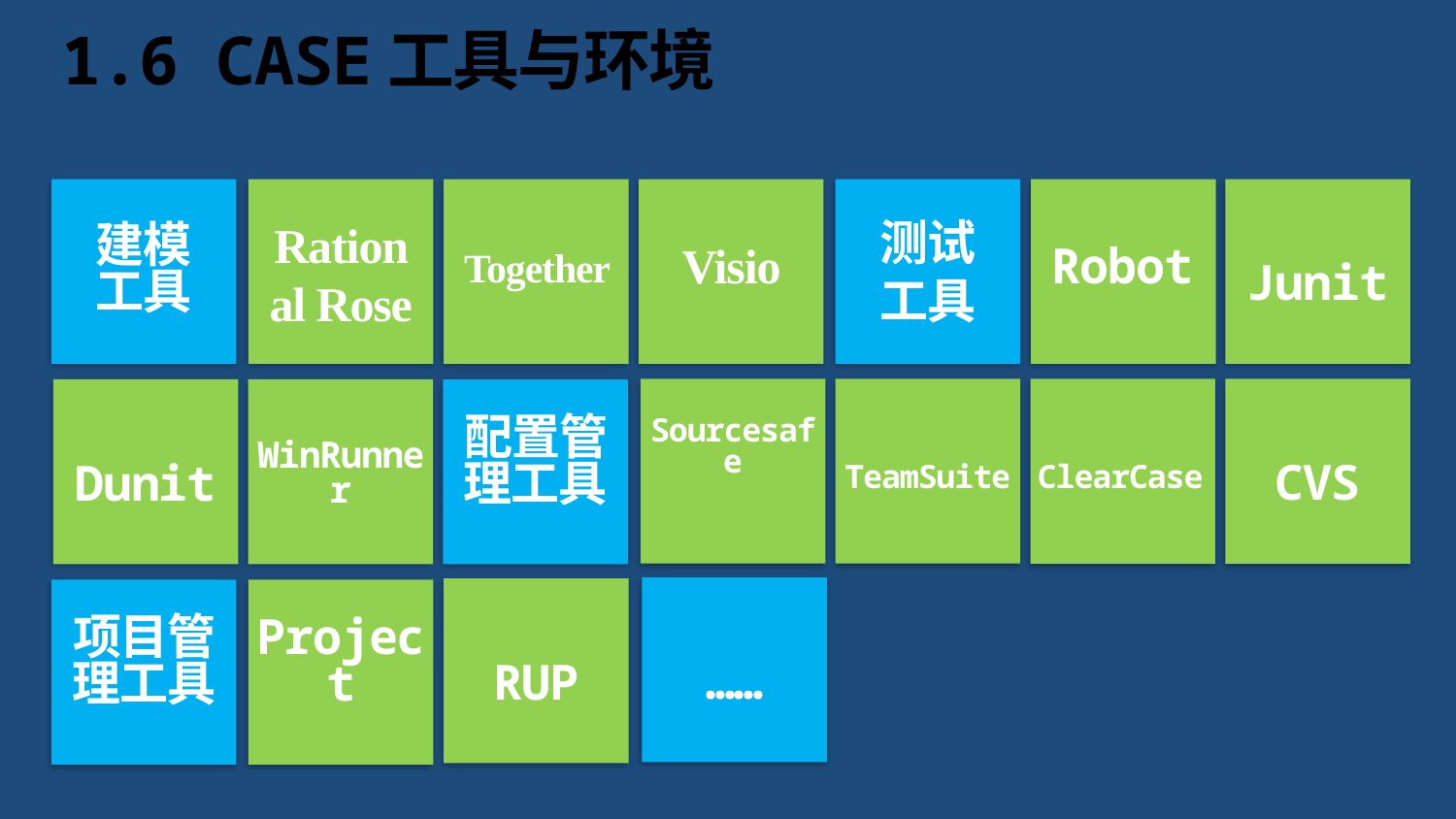

# 1.6 CASE工具与环境
建模
工具

Rational Rose

Together

Visio

测试
工具

Robot
Junit

Sourcesafe

TeamSuite

ClearCase

CVS

Dunit

WinRunner

配置管理工具

……

RUP

项目管理工具

Project